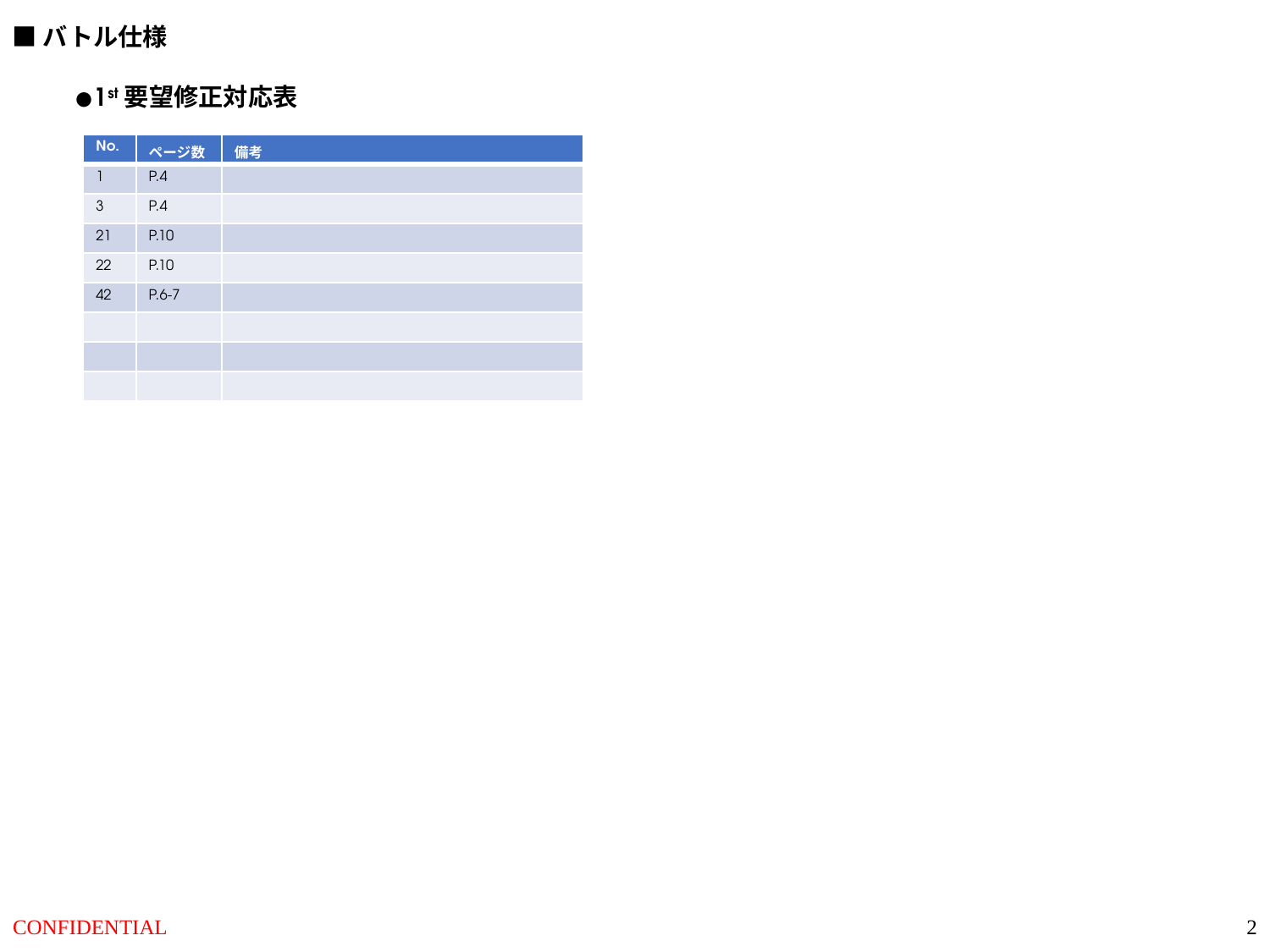

■バトル仕様
●1st要望修正対応表
| No. | ページ数 | 備考 |
| --- | --- | --- |
| 1 | P.4 |  |
| 3 | P.4 |  |
| 21 | P.10 |  |
| 22 | P.10 |  |
| 42 | P.6-7 |  |
|  |  |  |
|  |  |  |
|  |  |  |
2
CONFIDENTIAL